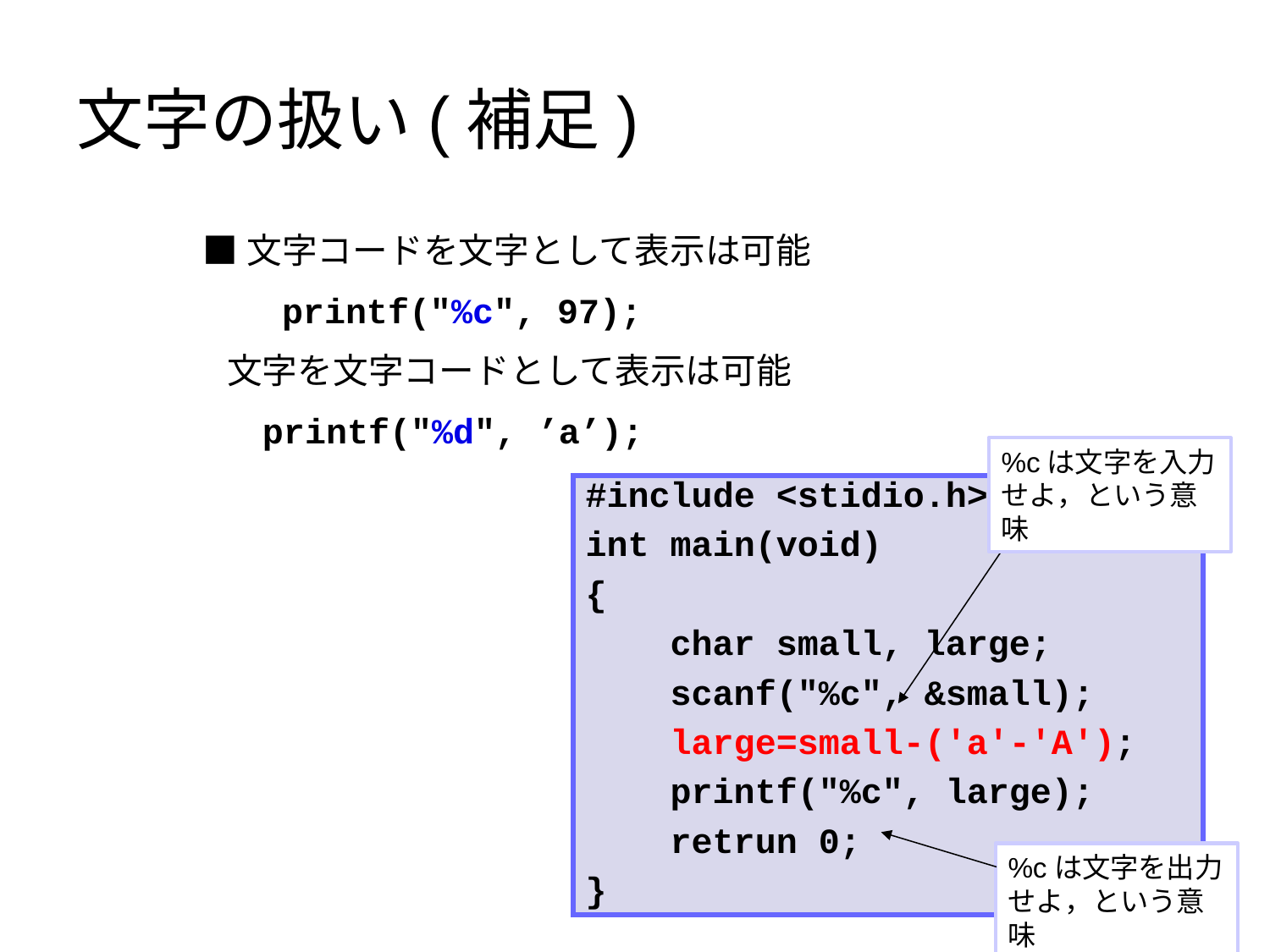

# 文字の扱い(補足)
■文字コードを文字として表示は可能
　　printf("%c", 97);
  文字を文字コードとして表示は可能
　  printf("%d", ’a’);
%cは文字を入力せよ，という意味
#include <stidio.h>
int main(void)
{
    char small, large;
    scanf("%c", &small);
    large=small-('a'-'A');
    printf("%c", large);
    retrun 0;
}

%cは文字を出力せよ，という意味
53